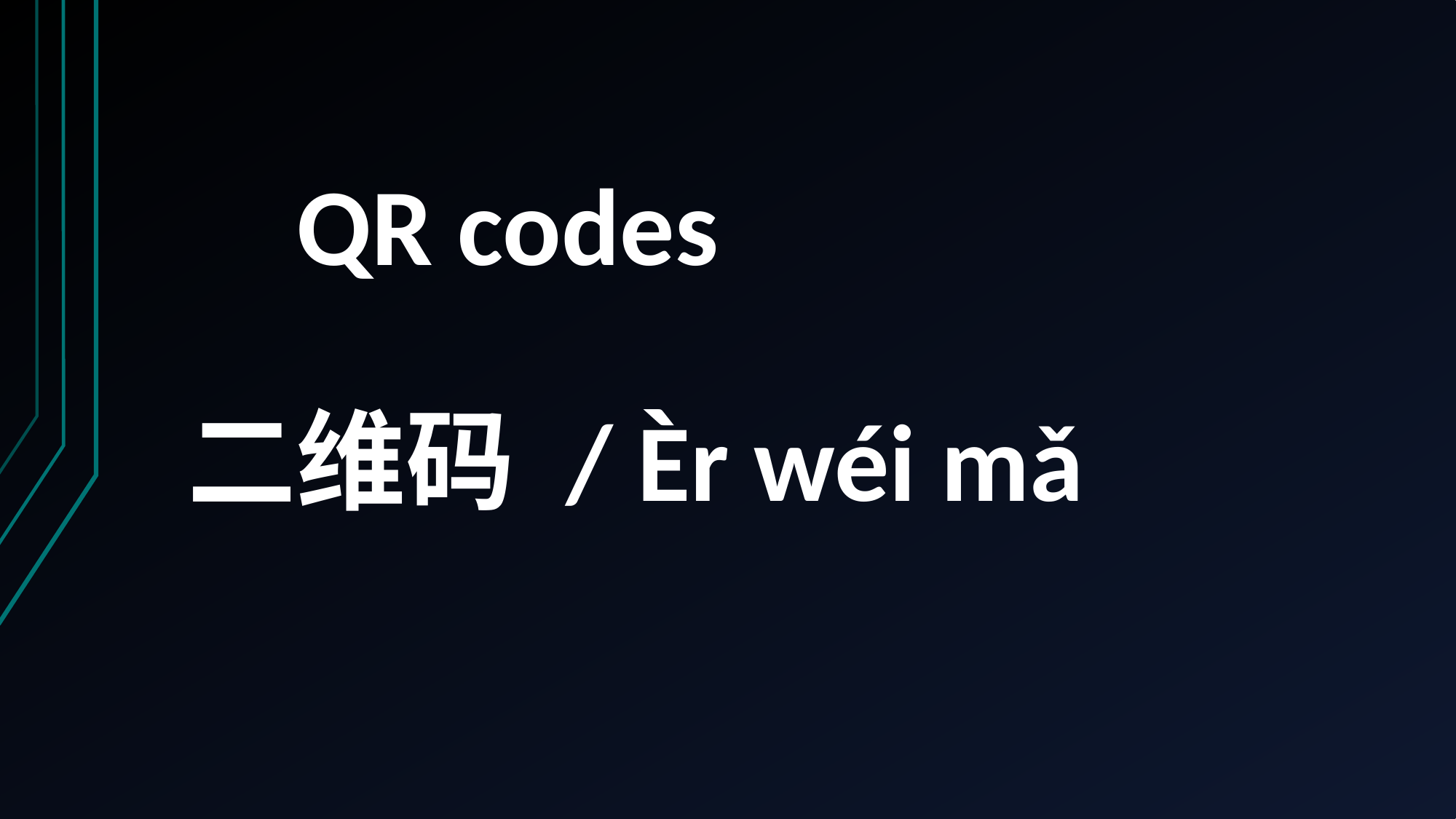

# QR codes 二维码 / Èr wéi mǎ